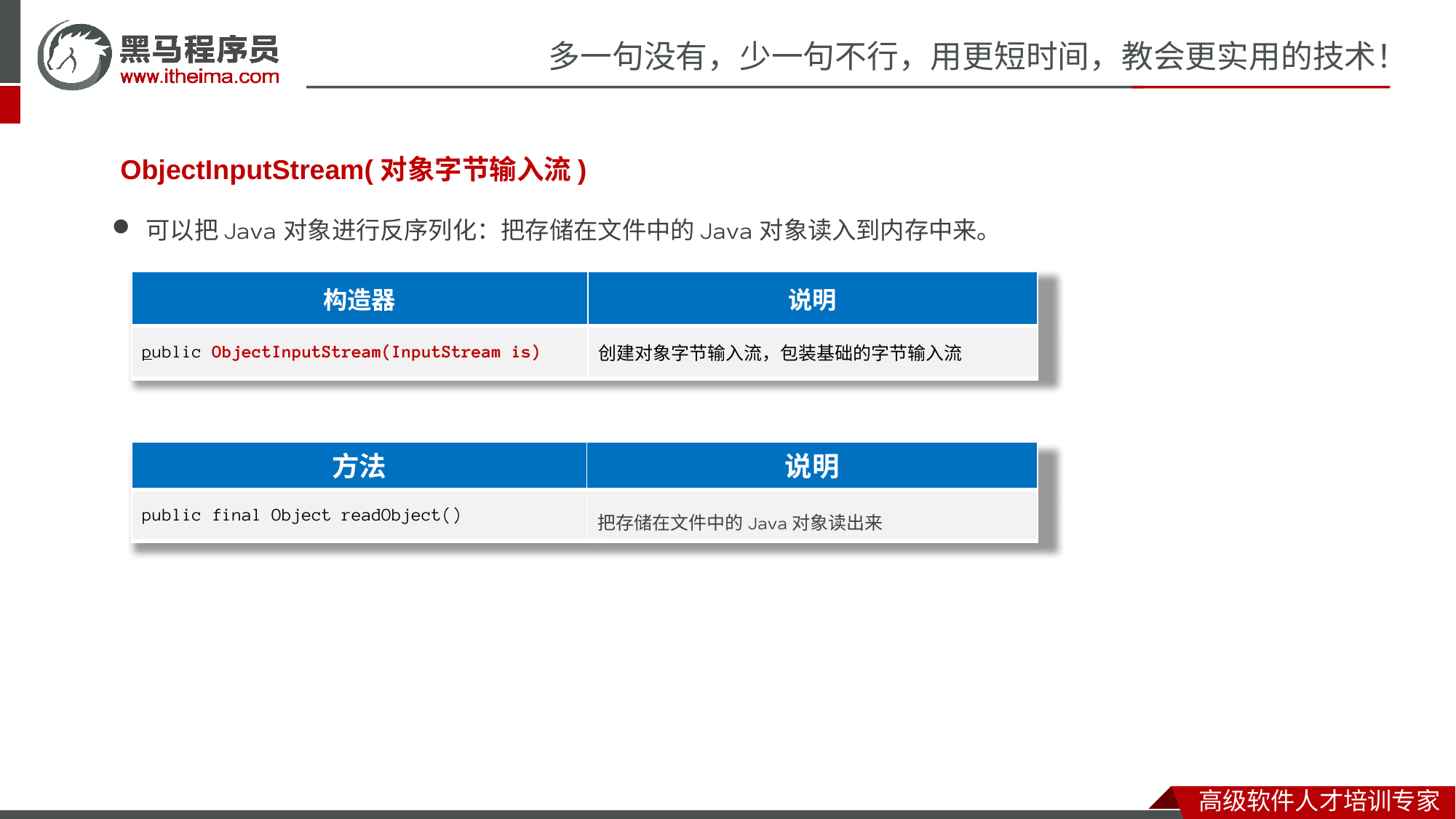

ObjectInputStream(对象字节输入流)
可以把Java对象进行反序列化：把存储在文件中的Java对象读入到内存中来。
| 构造器 | 说明 |
| --- | --- |
| public ObjectInputStream(InputStream is) | 创建对象字节输入流，包装基础的字节输入流 |
| 方法 | 说明 |
| --- | --- |
| public final Object readObject​() | 把存储在文件中的Java对象读出来 |